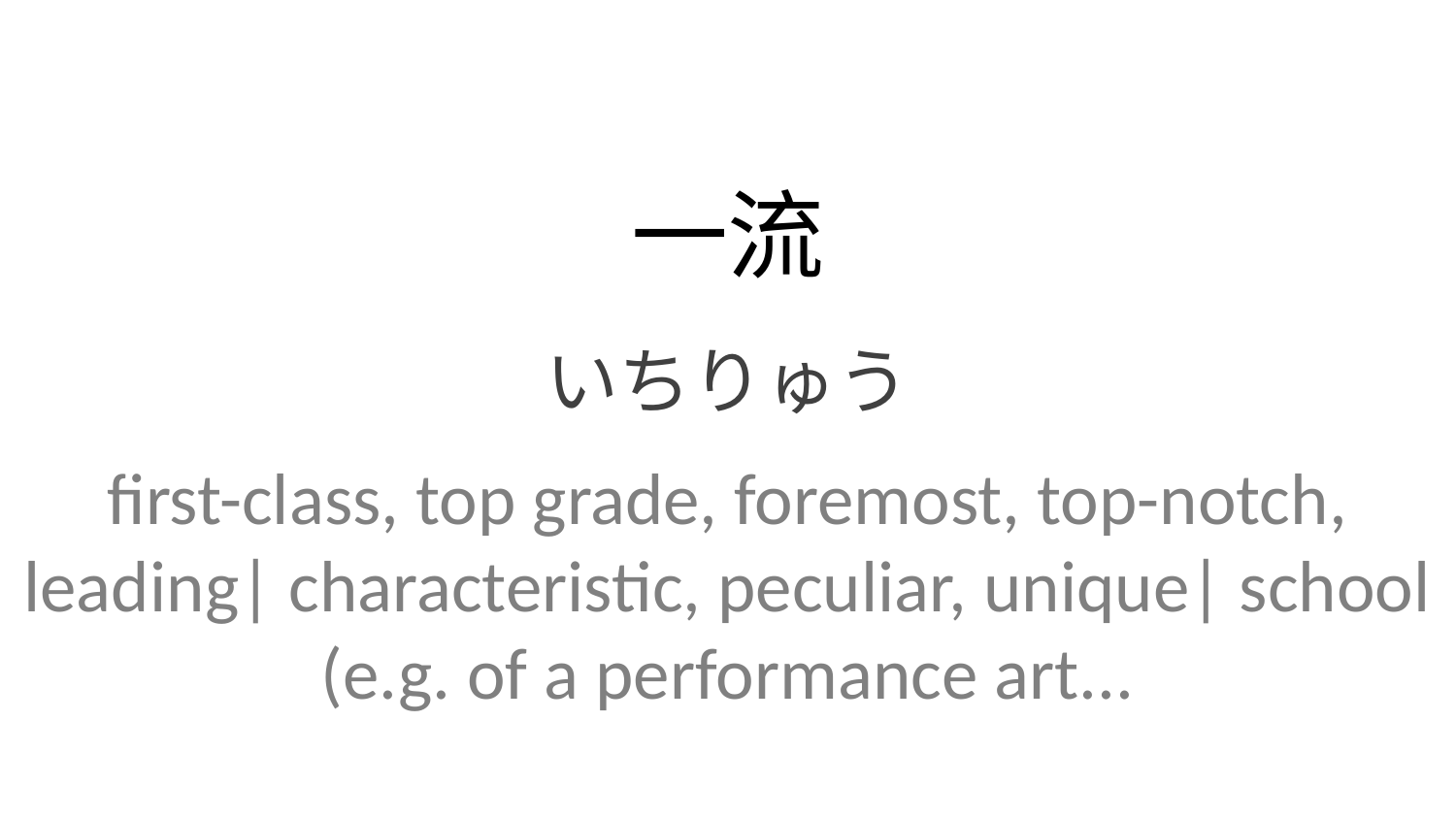

一流

いちりゅう
first-class, top grade, foremost, top-notch, leading| characteristic, peculiar, unique| school (e.g. of a performance art...